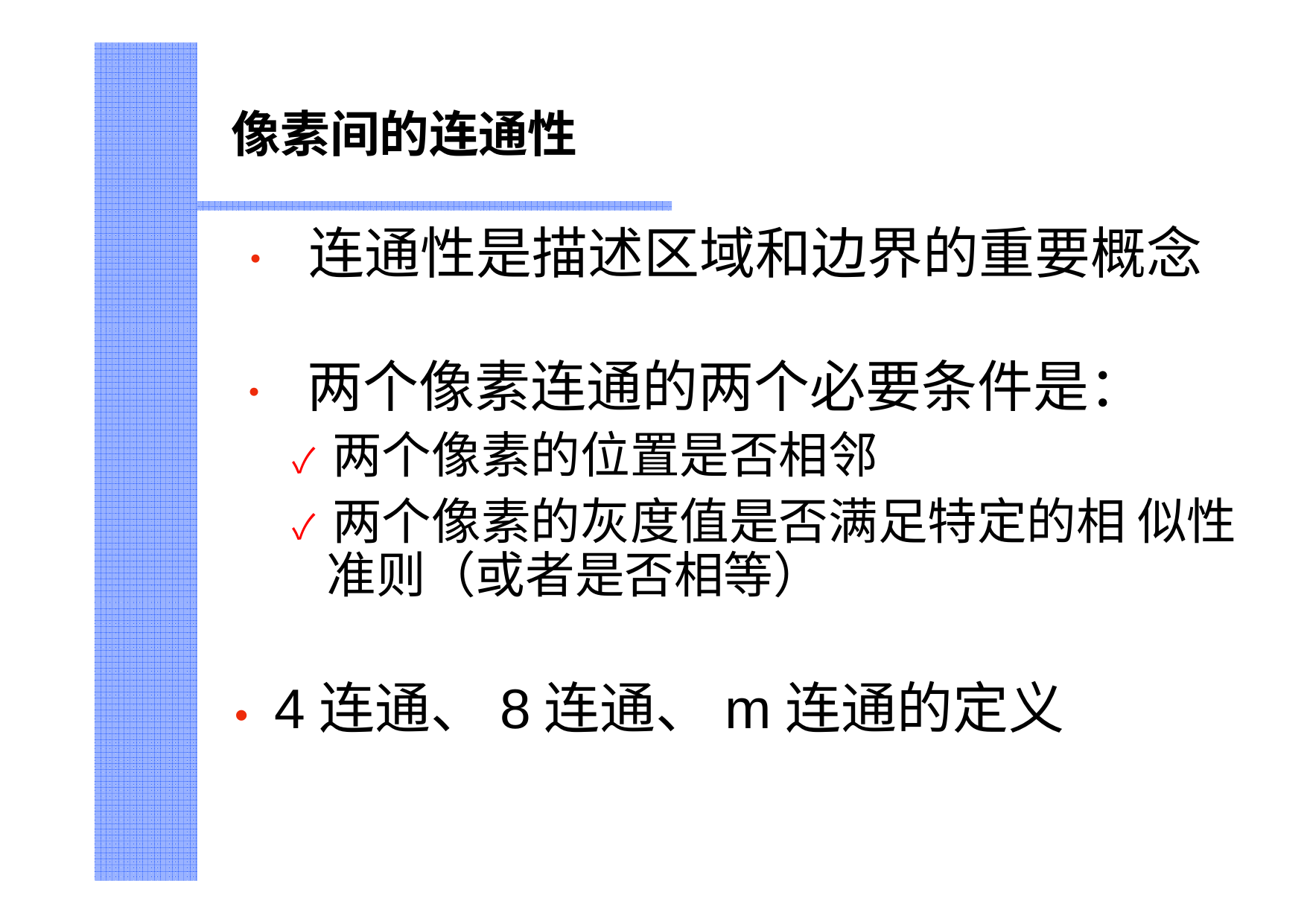

像素间的连通性
# • 连通性是描述区域和边界的重要概念
• 两个像素连通的两个必要条件是：
✓ 两个像素的位置是否相邻
✓ 两个像素的灰度值是否满足特定的相 似性准则（或者是否相等）

• 4连通、8连通、m连通的定义